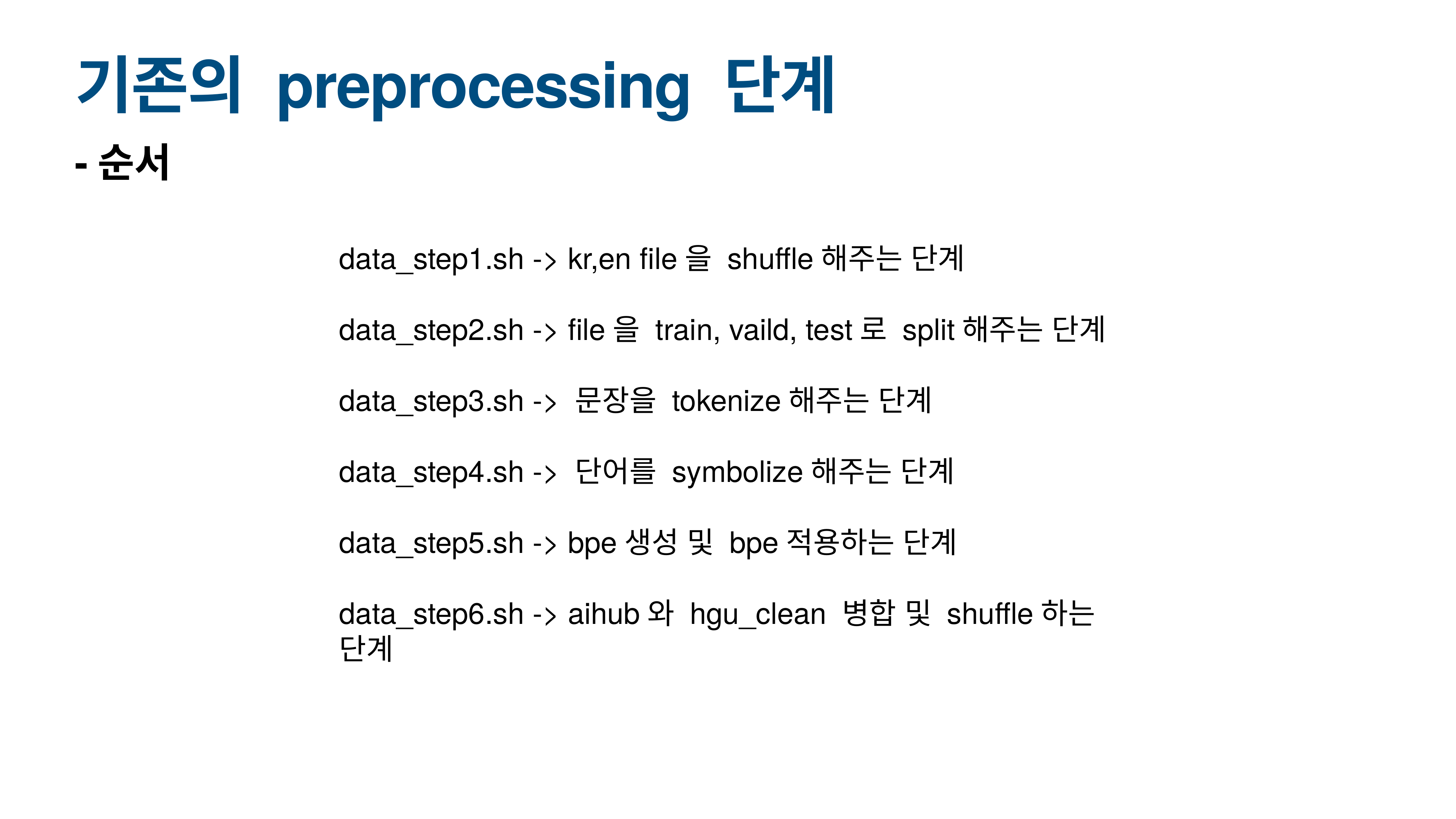

# 기존의 preprocessing 단계
-순서
data_step1.sh -> kr,en file을 shuffle해주는 단계

data_step2.sh -> file을 train, vaild, test로 split해주는 단계

data_step3.sh -> 문장을 tokenize해주는 단계

data_step4.sh -> 단어를 symbolize해주는 단계

data_step5.sh -> bpe생성 및 bpe적용하는 단계

data_step6.sh -> aihub와 hgu_clean 병합 및 shuffle하는 단계